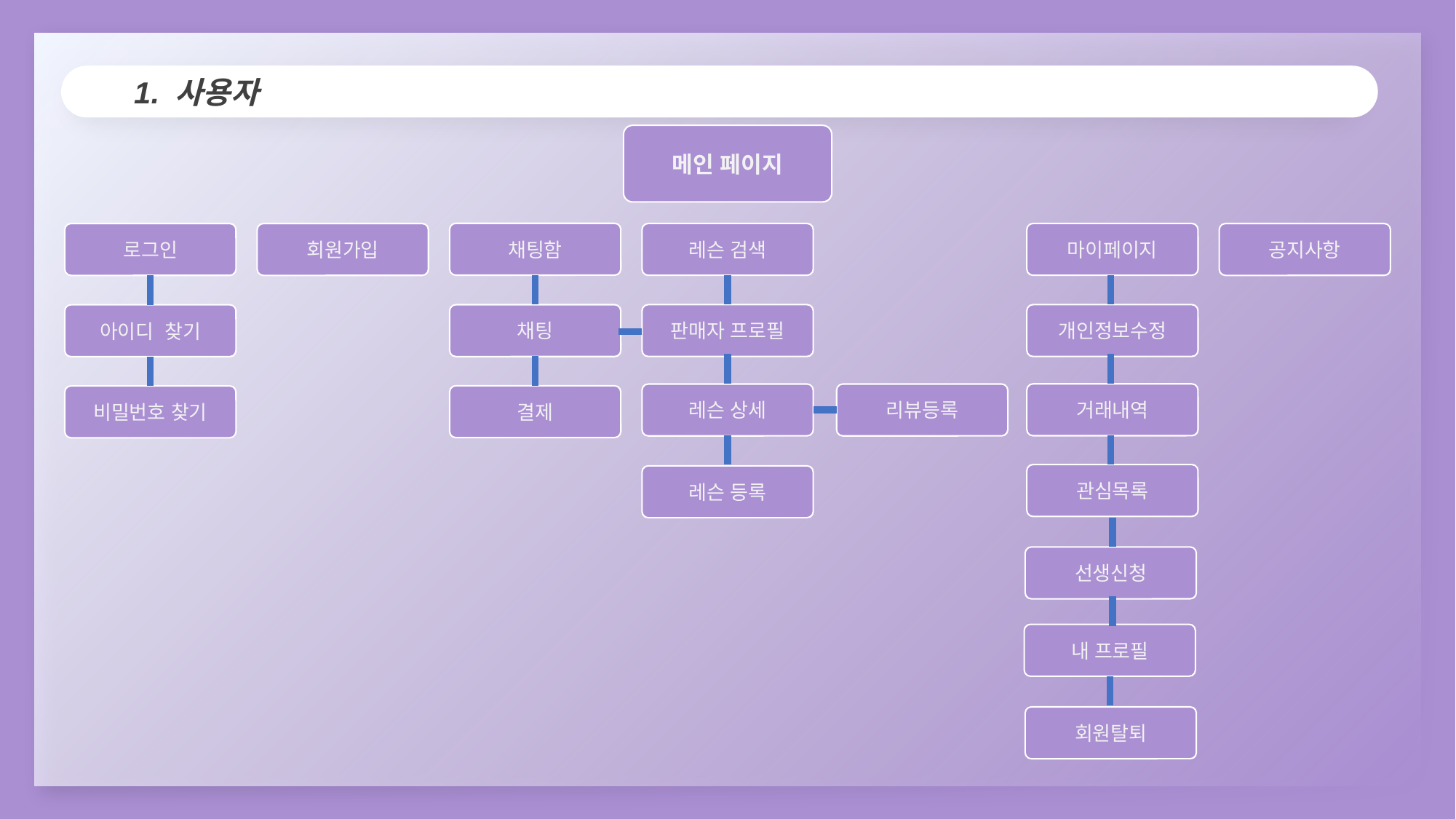

1. 사용자
메인 페이지
채팅함
레슨 검색
마이페이지
로그인
회원가입
공지사항
판매자 프로필
개인정보수정
채팅
아이디  찾기
거래내역
레슨 상세
리뷰등록
결제
비밀번호 찾기
관심목록
레슨 등록
선생신청
내 프로필
회원탈퇴